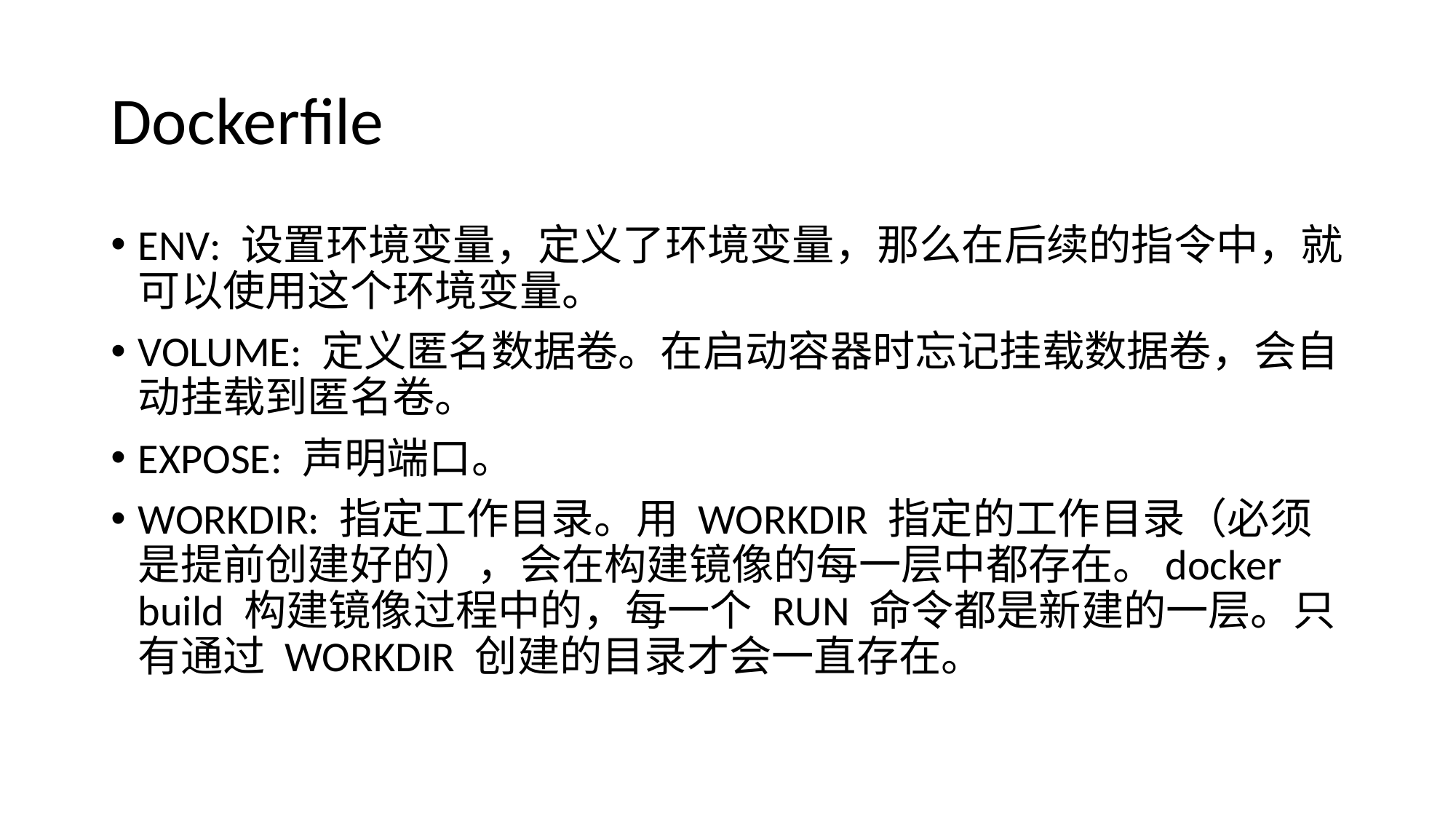

# Dockerfile
ENV: 设置环境变量，定义了环境变量，那么在后续的指令中，就可以使用这个环境变量。
VOLUME: 定义匿名数据卷。在启动容器时忘记挂载数据卷，会自动挂载到匿名卷。
EXPOSE: 声明端口。
WORKDIR: 指定工作目录。用 WORKDIR 指定的工作目录（必须是提前创建好的），会在构建镜像的每一层中都存在。docker build 构建镜像过程中的，每一个 RUN 命令都是新建的一层。只有通过 WORKDIR 创建的目录才会一直存在。